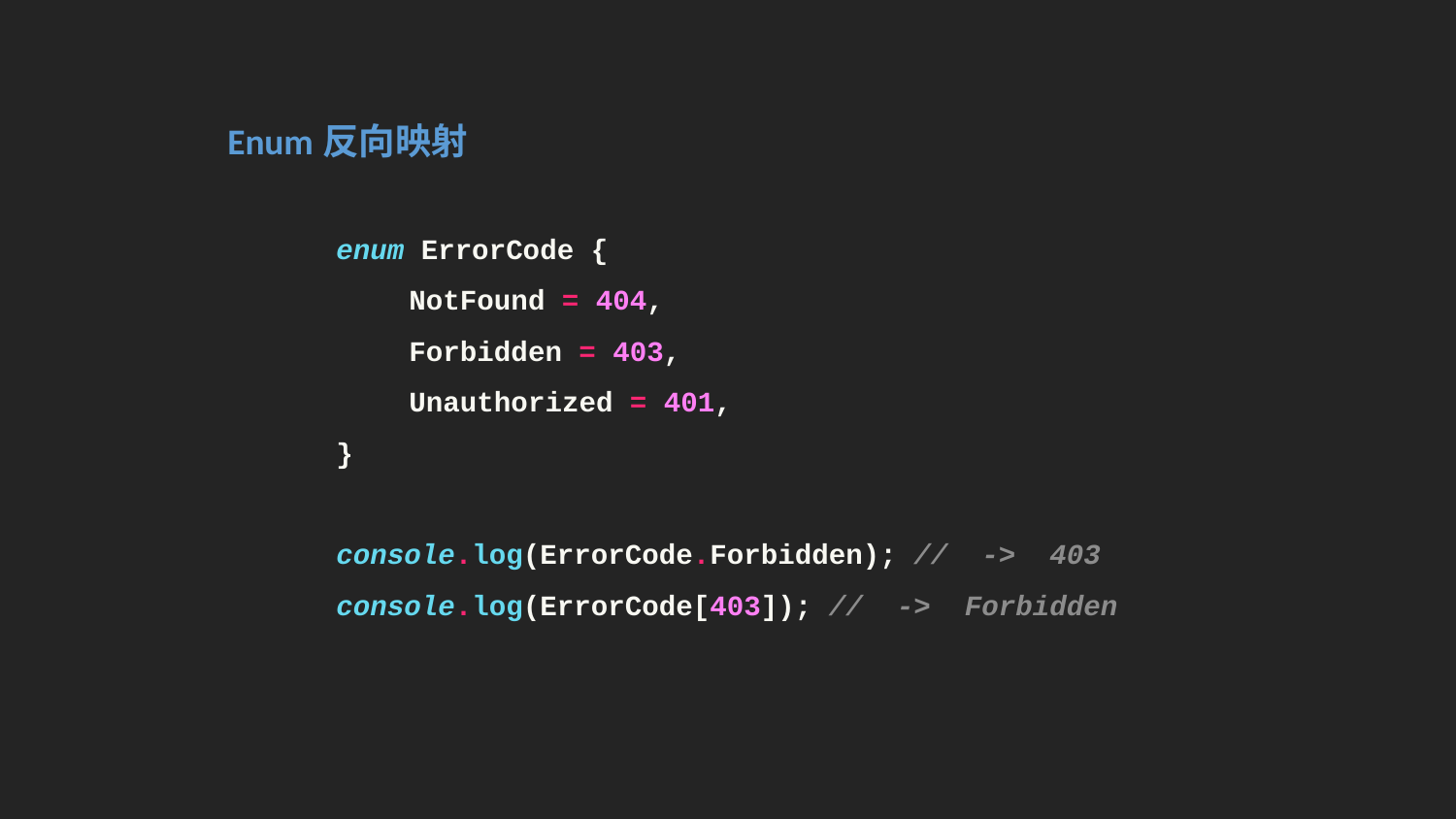

# Enum反向映射
enum ErrorCode {
NotFound = 404,
Forbidden = 403,
Unauthorized = 401,
}

console.log(ErrorCode.Forbidden); //  ->  403
console.log(ErrorCode[403]); //  ->  Forbidden